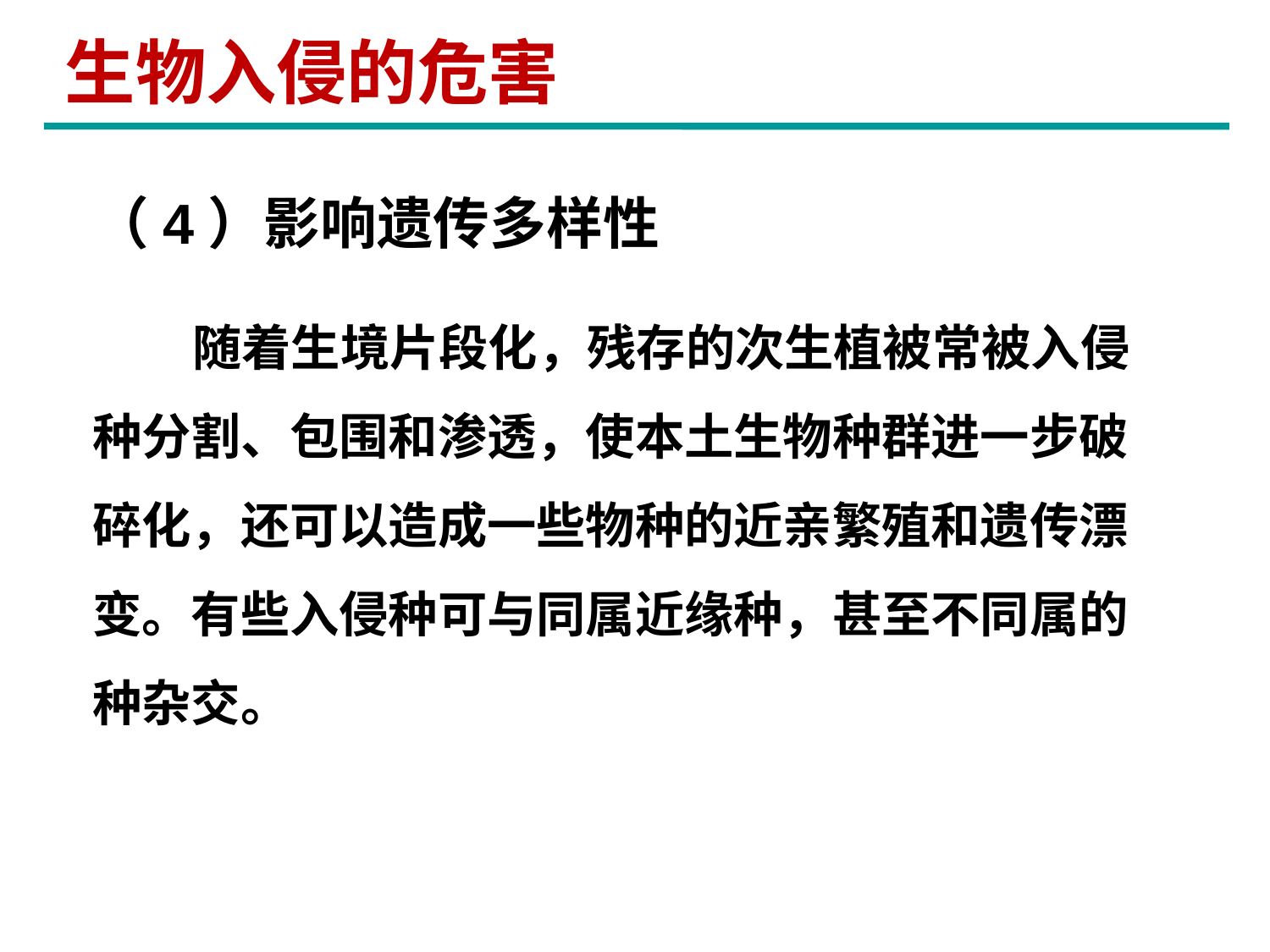

生物入侵的危害
（4）影响遗传多样性
随着生境片段化，残存的次生植被常被入侵种分割、包围和渗透，使本土生物种群进一步破碎化，还可以造成一些物种的近亲繁殖和遗传漂变。有些入侵种可与同属近缘种，甚至不同属的种杂交。